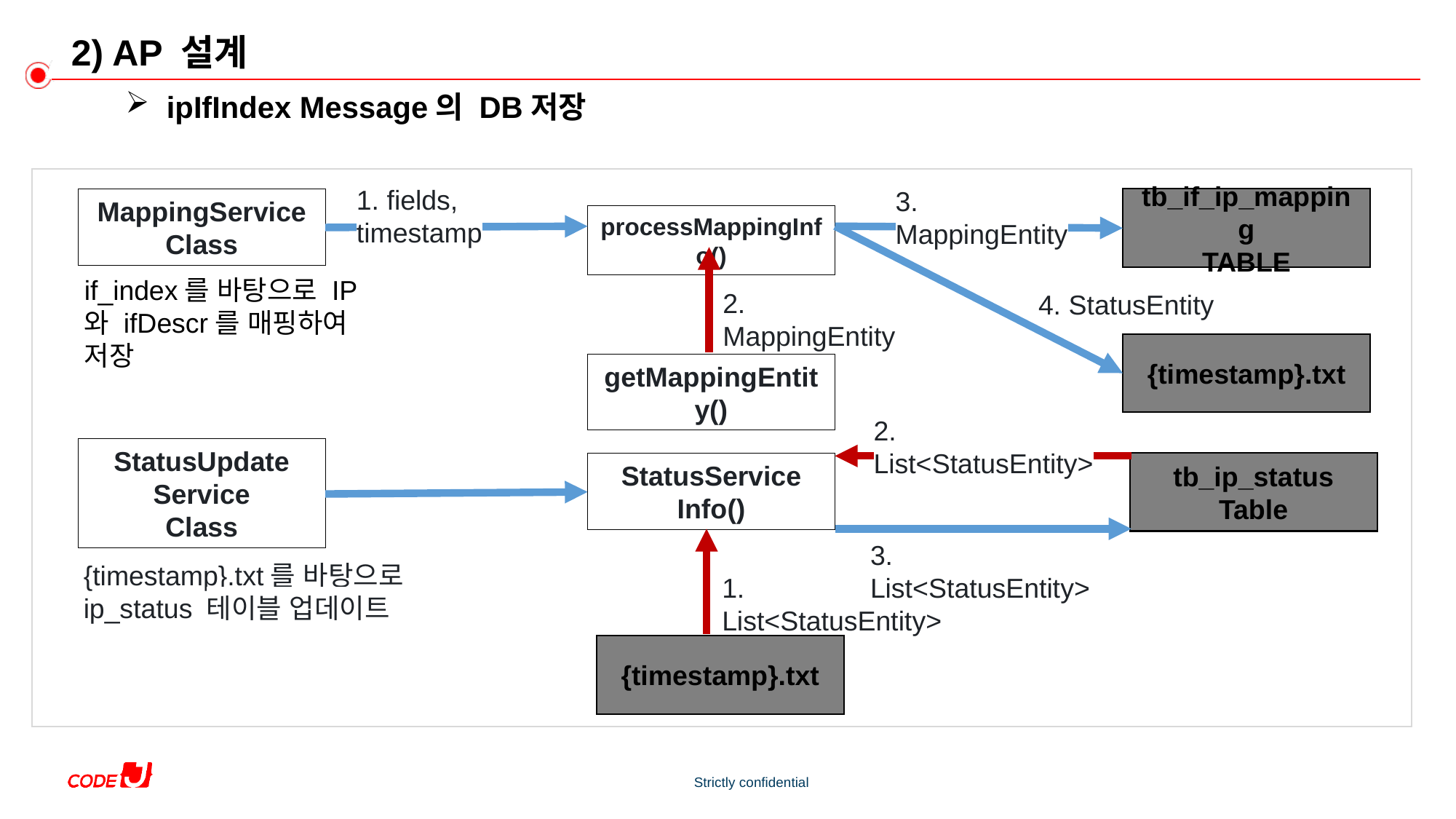

# 2) AP 설계
ipIfIndex Message의 DB저장

1. fields, timestamp
3. MappingEntity
tb_if_ip_mapping
TABLE
MappingService Class
processMappingInfo()
if_index를 바탕으로 IP와 ifDescr를 매핑하여 저장
2. MappingEntity
4. StatusEntity
{timestamp}.txt
getMappingEntity()
2. List<StatusEntity>
StatusUpdate
Service
Class
tb_ip_status
Table
StatusService
Info()
{timestamp}.txt를 바탕으로 ip_status 테이블 업데이트
1. List<StatusEntity>
{timestamp}.txt
3. List<StatusEntity>